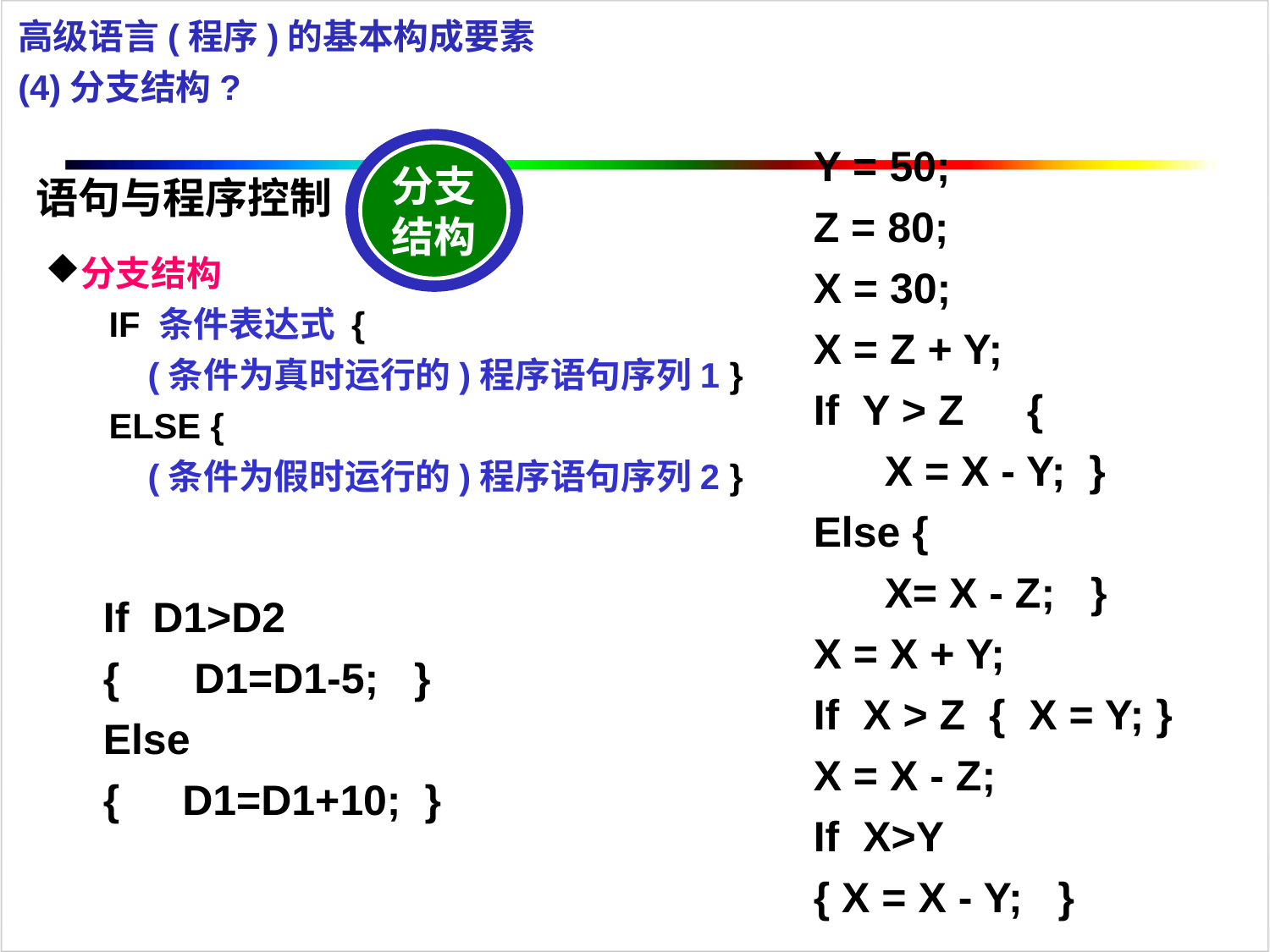

高级语言(程序)的基本构成要素
(4)分支结构?
Y = 50;
Z = 80;
X = 30;
X = Z + Y;
If  Y > Z　{
      X = X - Y;  }
Else {
      X= X - Z;   }
X = X + Y;
If  X > Z  {  X = Y; }
X = X - Z;
If  X>Y
{ X = X - Y;   }

分支结构
语句与程序控制
分支结构
IF 条件表达式 {
    (条件为真时运行的)程序语句序列1 }
ELSE {
    (条件为假时运行的)程序语句序列2 }
If  D1>D2
{ 　D1=D1-5;   }
Else
{　D1=D1+10;  }